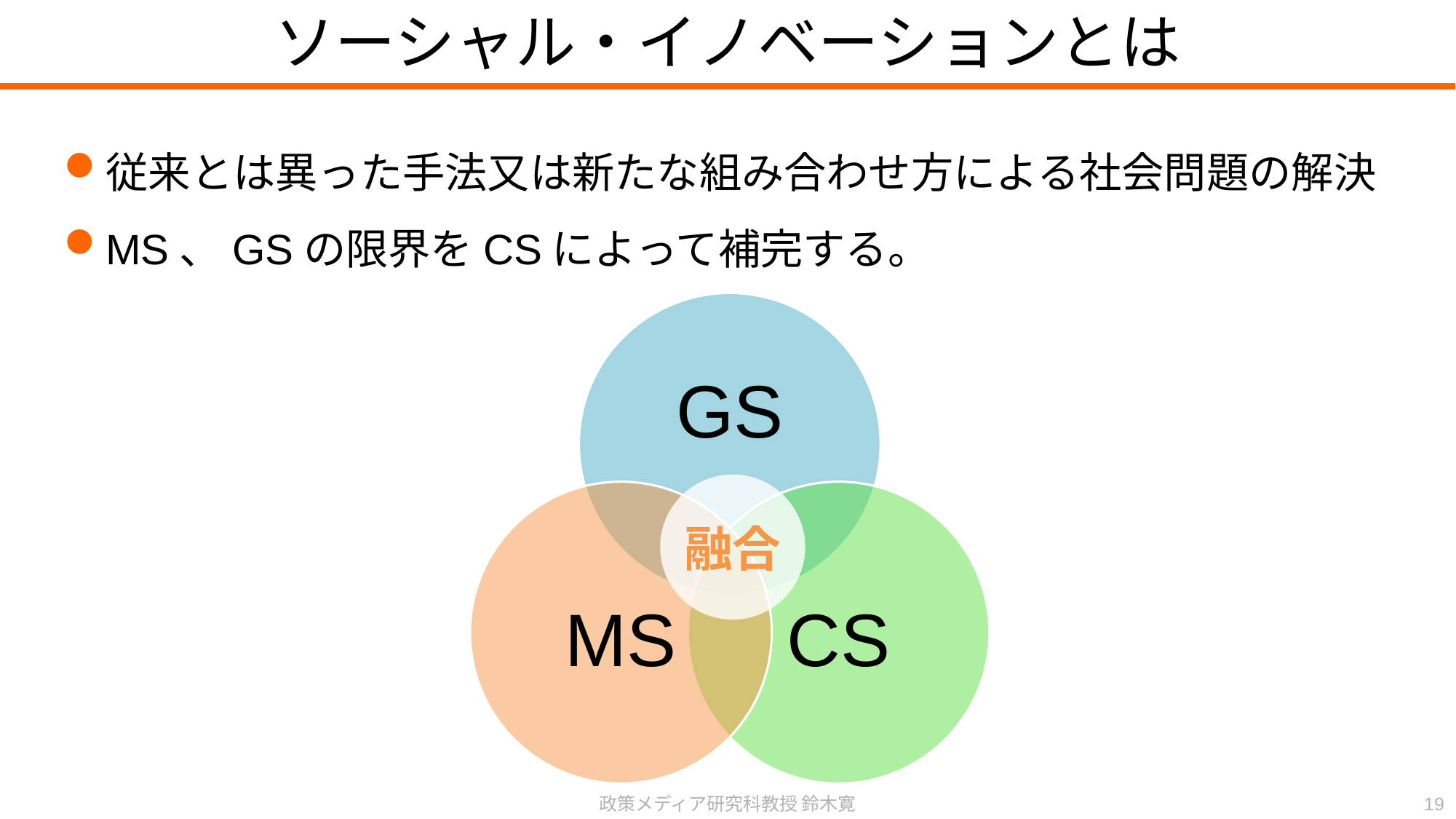

ソーシャル・イノベーションとは
従来とは異った手法又は新たな組み合わせ方による社会問題の解決
MS、GSの限界をCSによって補完する。
GS
CS
MS
融合
政策メディア研究科教授 鈴木寛
19